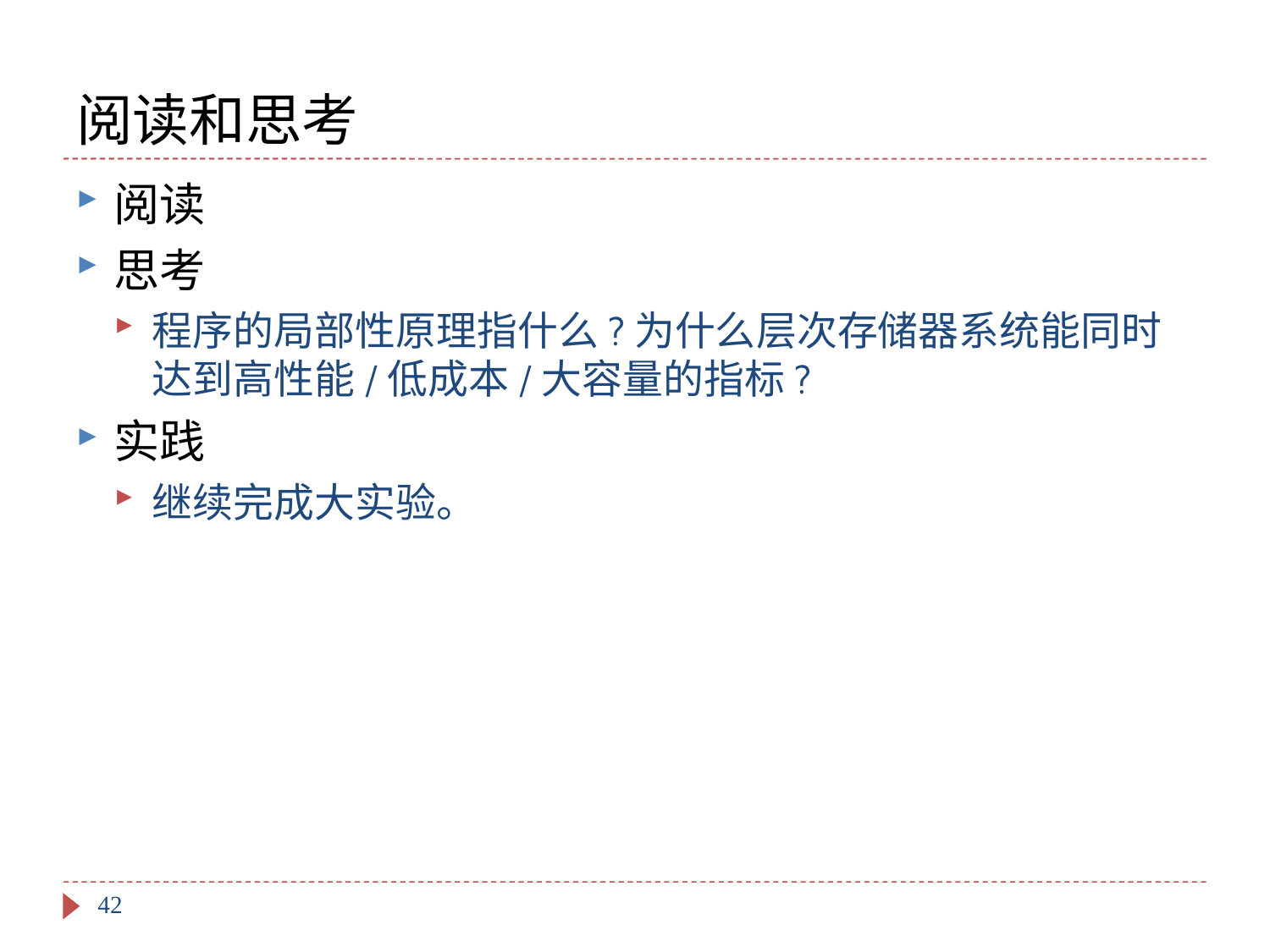

# 阅读和思考
阅读
思考
程序的局部性原理指什么?为什么层次存储器系统能同时达到高性能/低成本/大容量的指标?
实践
继续完成大实验。

42